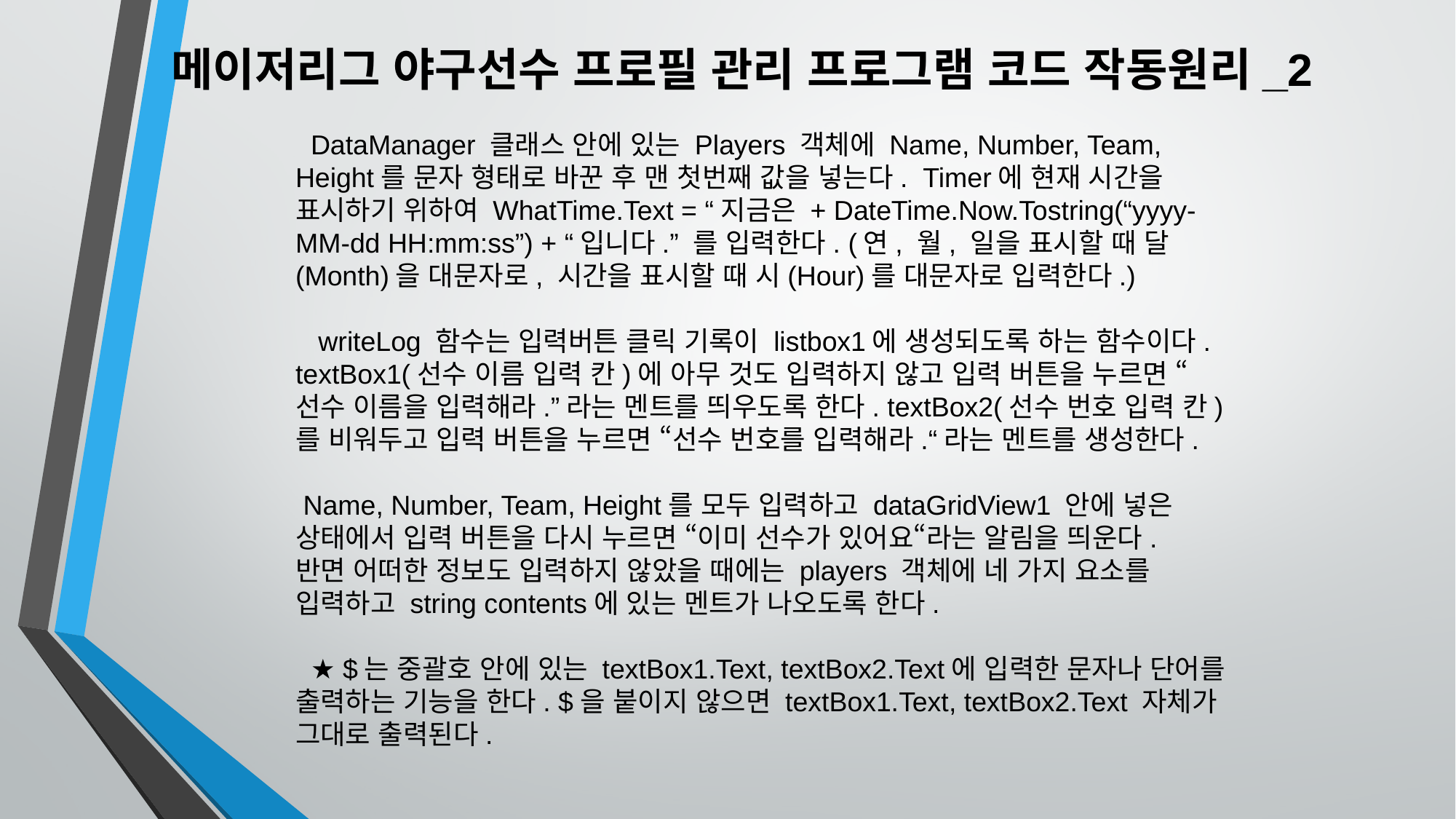

메이저리그 야구선수 프로필 관리 프로그램 코드 작동원리_2
  DataManager 클래스 안에 있는 Players 객체에 Name, Number, Team, Height를 문자 형태로 바꾼 후 맨 첫번째 값을 넣는다.  Timer에 현재 시간을 표시하기 위하여 WhatTime.Text = “지금은 + DateTime.Now.Tostring(“yyyy-MM-dd HH:mm:ss”) + “입니다.” 를 입력한다. (연, 월, 일을 표시할 때 달(Month)을 대문자로, 시간을 표시할 때 시(Hour)를 대문자로 입력한다.)

   writeLog 함수는 입력버튼 클릭 기록이 listbox1에 생성되도록 하는 함수이다. textBox1(선수 이름 입력 칸)에 아무 것도 입력하지 않고 입력 버튼을 누르면 “선수 이름을 입력해라.”라는 멘트를 띄우도록 한다. textBox2(선수 번호 입력 칸)를 비워두고 입력 버튼을 누르면 “선수 번호를 입력해라.“라는 멘트를 생성한다.

 Name, Number, Team, Height를 모두 입력하고 dataGridView1 안에 넣은 상태에서 입력 버튼을 다시 누르면 “이미 선수가 있어요“라는 알림을 띄운다.
반면 어떠한 정보도 입력하지 않았을 때에는 players 객체에 네 가지 요소를 입력하고 string contents에 있는 멘트가 나오도록 한다.

  ★ $는 중괄호 안에 있는 textBox1.Text, textBox2.Text에 입력한 문자나 단어를 출력하는 기능을 한다. $을 붙이지 않으면 textBox1.Text, textBox2.Text 자체가 그대로 출력된다.